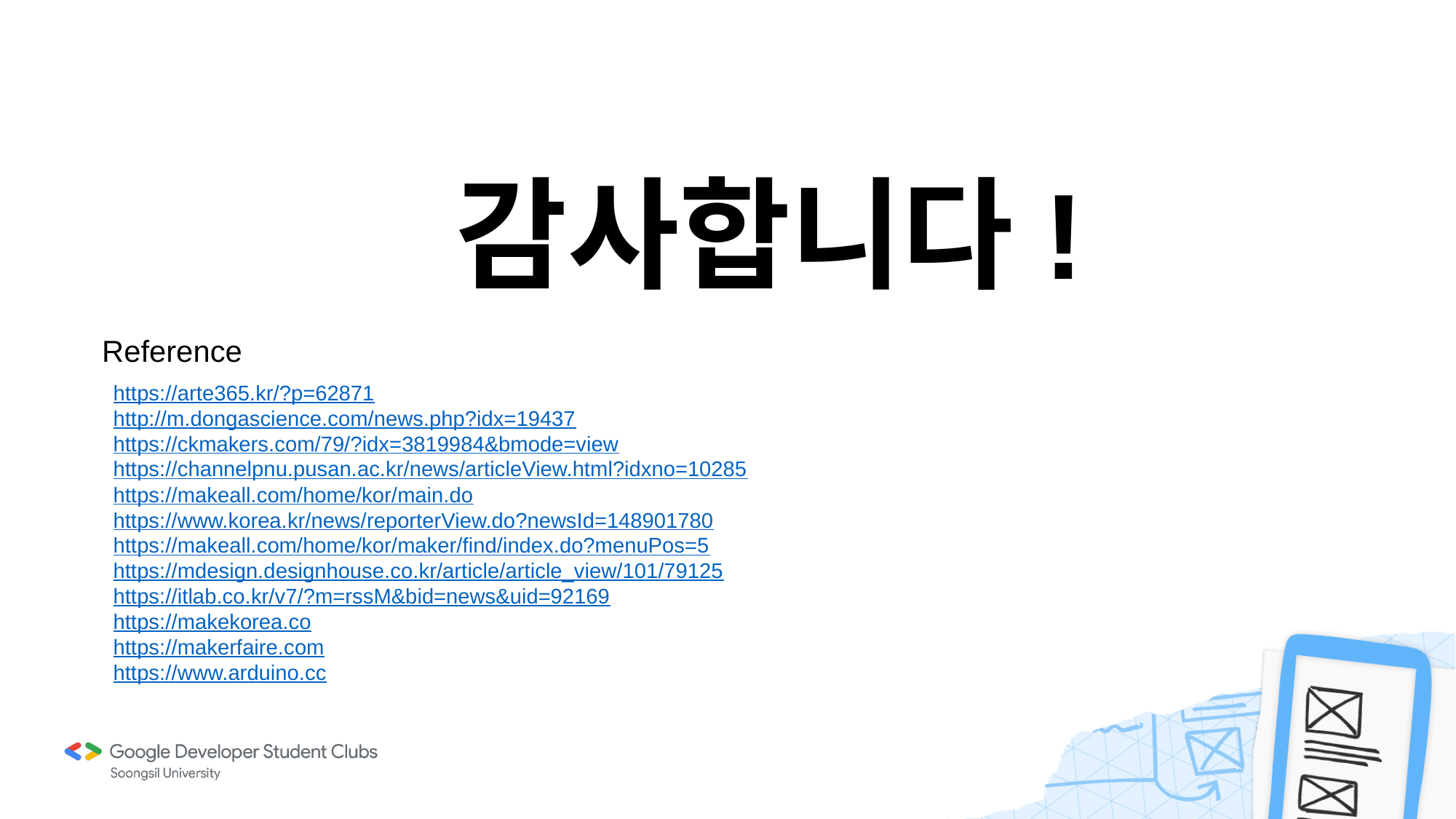

감사합니다!
Reference
https://arte365.kr/?p=62871
http://m.dongascience.com/news.php?idx=19437
https://ckmakers.com/79/?idx=3819984&bmode=view
https://channelpnu.pusan.ac.kr/news/articleView.html?idxno=10285
https://makeall.com/home/kor/main.do
https://www.korea.kr/news/reporterView.do?newsId=148901780
https://makeall.com/home/kor/maker/find/index.do?menuPos=5
https://mdesign.designhouse.co.kr/article/article_view/101/79125
https://itlab.co.kr/v7/?m=rssM&bid=news&uid=92169
https://makekorea.co
https://makerfaire.com
https://www.arduino.cc